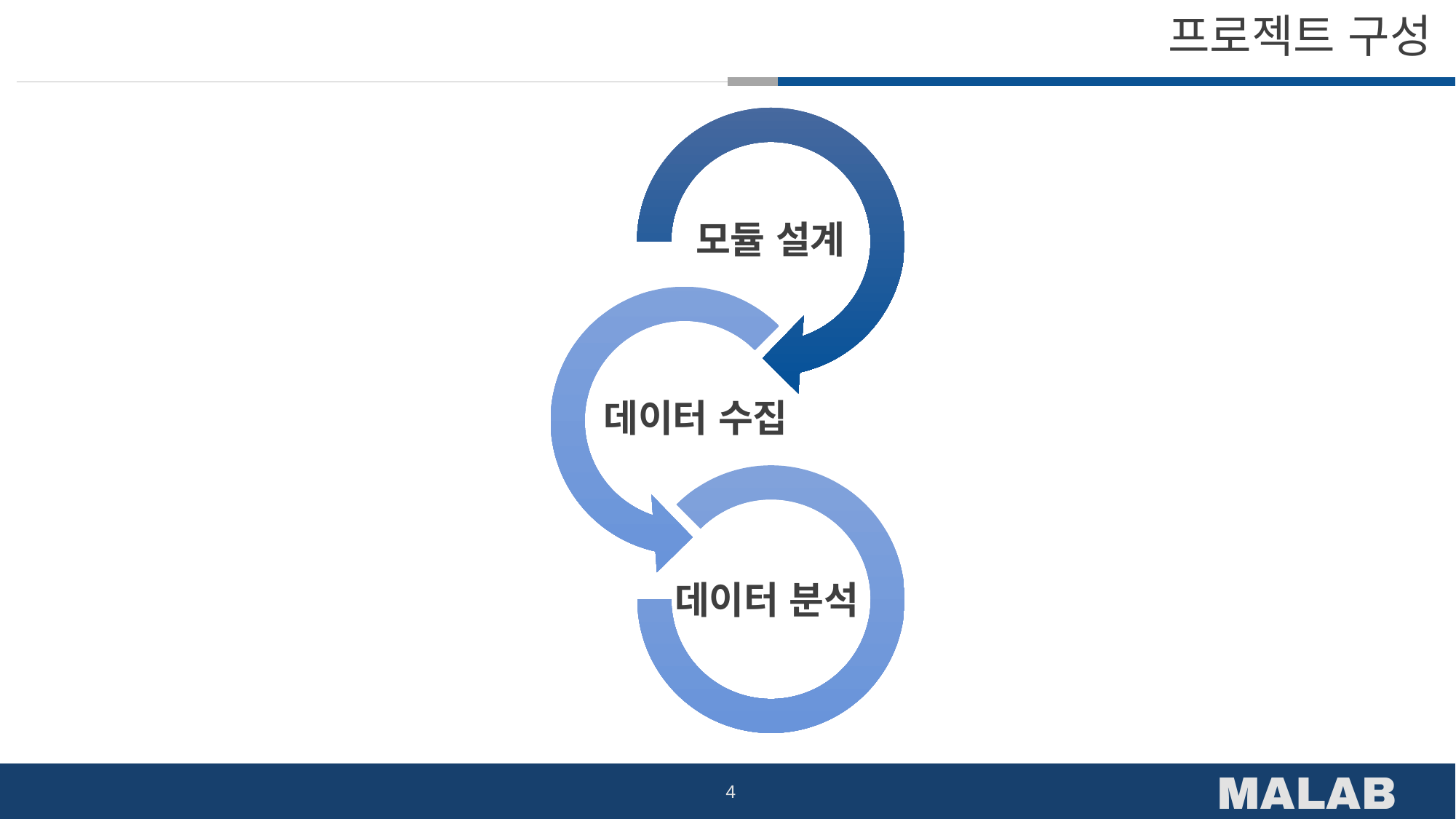

# 프로젝트 구성
모듈 설계
데이터 수집
데이터 분석
4
MALAB